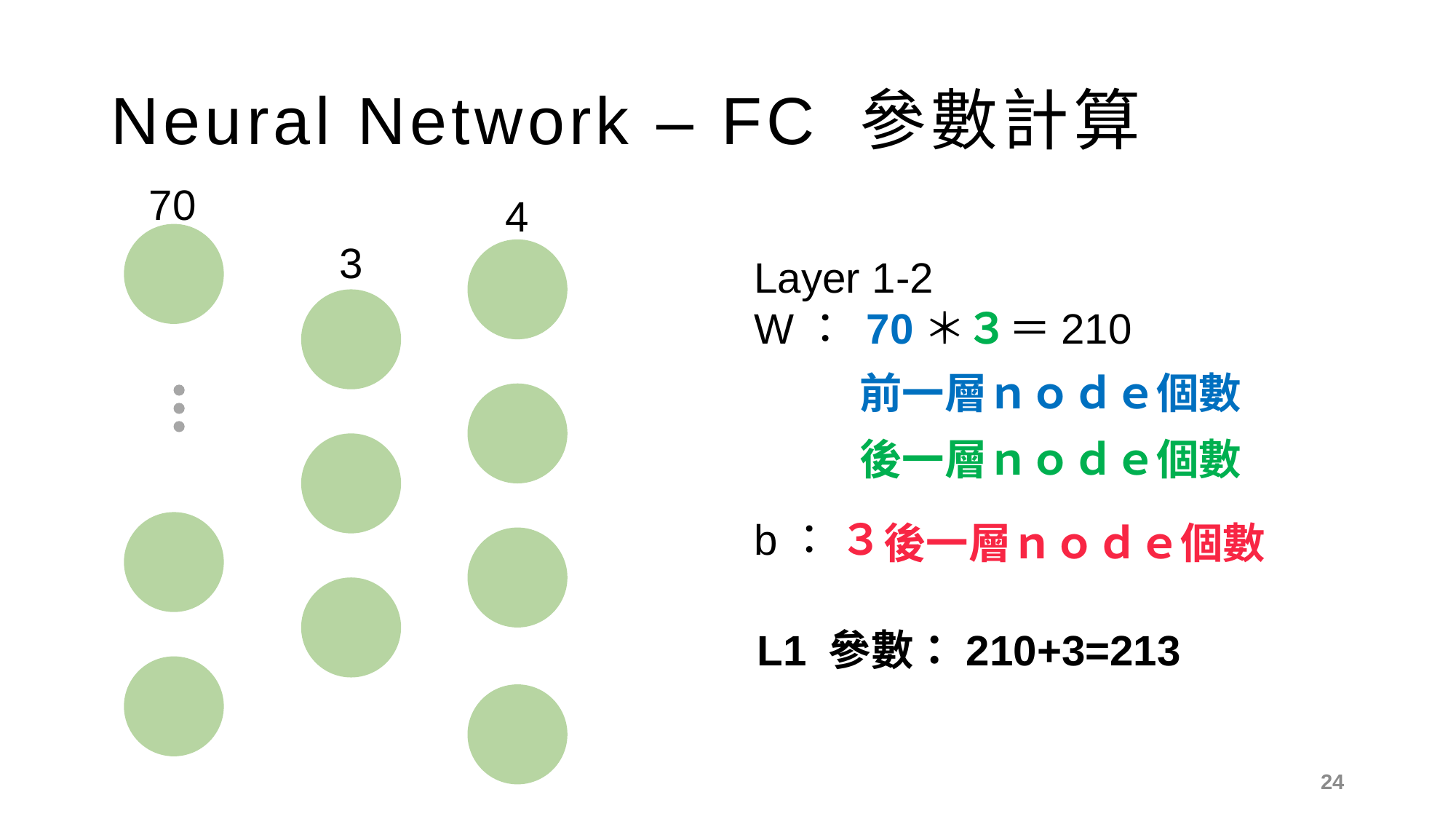

# Neural Network – FC 參數計算
70
4

3

Layer 1-2
W： 70＊３＝210

前一層ｎｏｄｅ個數

後一層ｎｏｄｅ個數

b： ３
後一層ｎｏｄｅ個數

L1 參數：210+3=213

24